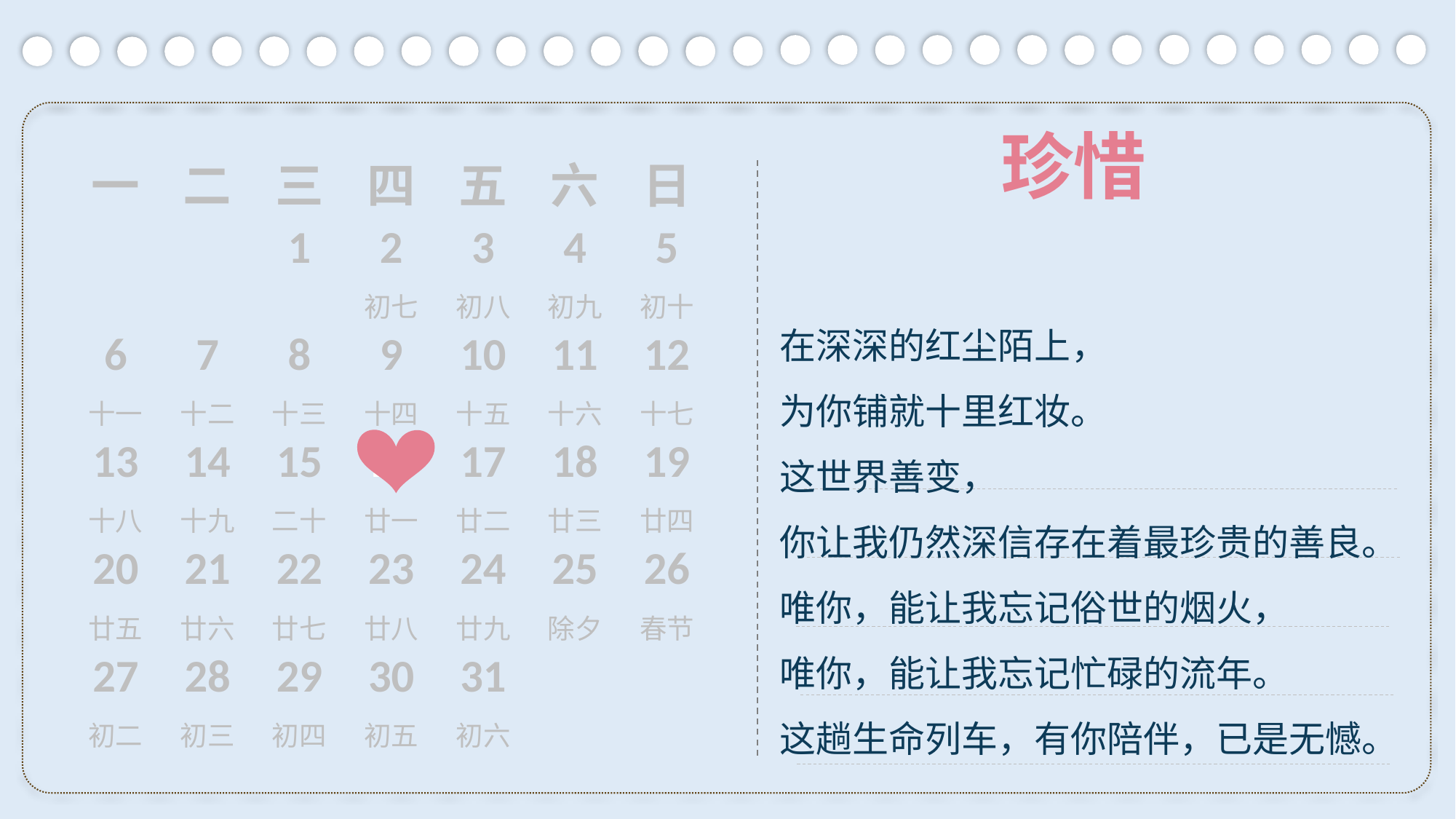

珍惜
| 一 | 二 | 三 | 四 | 五 | 六 | 日 |
| --- | --- | --- | --- | --- | --- | --- |
|  |  | 1 | 2 | 3 | 4 | 5 |
|  |  |  | 初七 | 初八 | 初九 | 初十 |
| 6 | 7 | 8 | 9 | 10 | 11 | 12 |
| 十一 | 十二 | 十三 | 十四 | 十五 | 十六 | 十七 |
| 13 | 14 | 15 | 16 | 17 | 18 | 19 |
| 十八 | 十九 | 二十 | 廿一 | 廿二 | 廿三 | 廿四 |
| 20 | 21 | 22 | 23 | 24 | 25 | 26 |
| 廿五 | 廿六 | 廿七 | 廿八 | 廿九 | 除夕 | 春节 |
| 27 | 28 | 29 | 30 | 31 |  |  |
| 初二 | 初三 | 初四 | 初五 | 初六 |  |  |
在深深的红尘陌上，
为你铺就十里红妆。
这世界善变，
你让我仍然深信存在着最珍贵的善良。
唯你，能让我忘记俗世的烟火，
唯你，能让我忘记忙碌的流年。
这趟生命列车，有你陪伴，已是无憾。